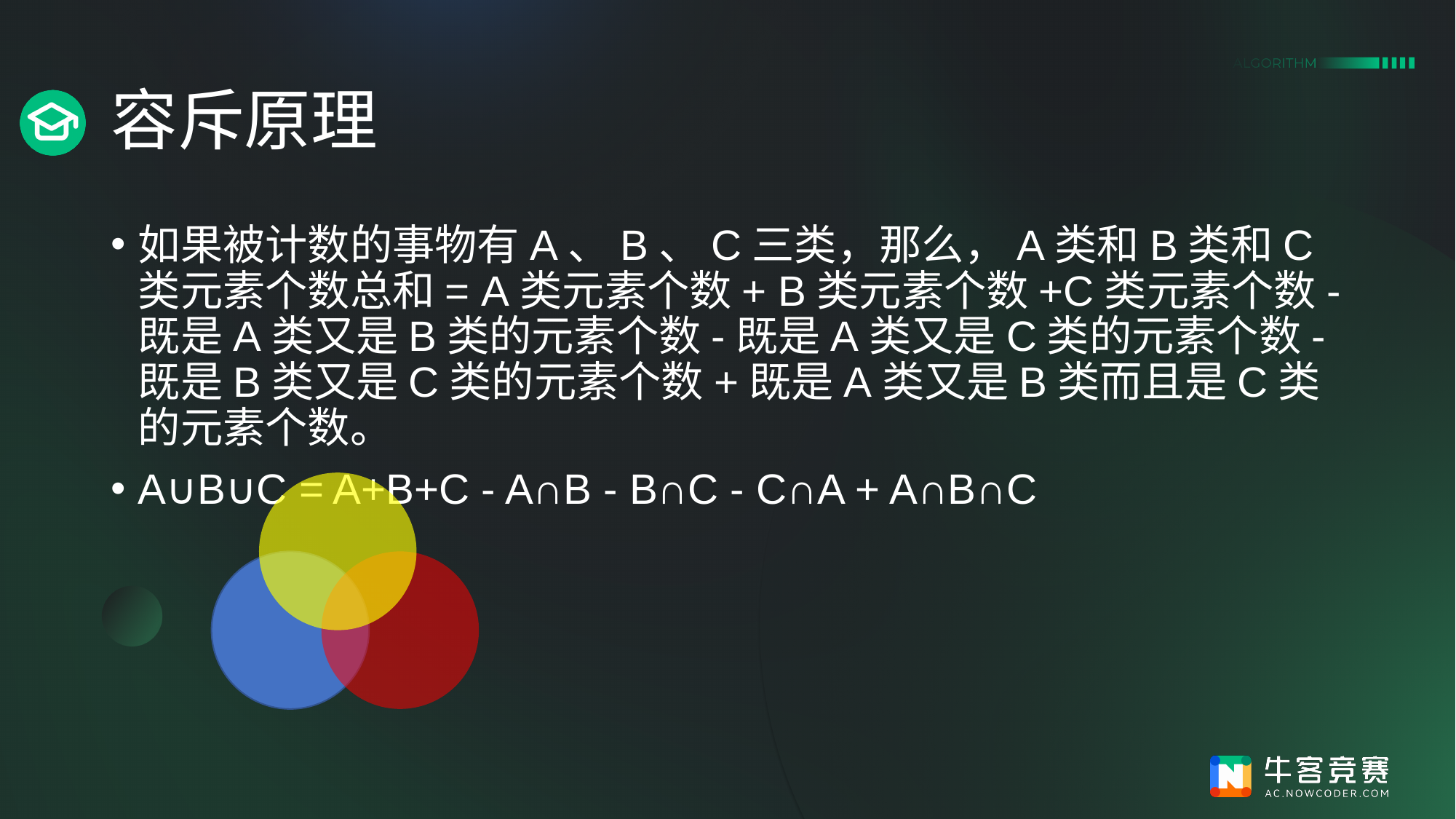

# 容斥原理
如果被计数的事物有A、B、C三类，那么，A类和B类和C类元素个数总和= A类元素个数+ B类元素个数+C类元素个数-既是A类又是B类的元素个数-既是A类又是C类的元素个数-既是B类又是C类的元素个数+既是A类又是B类而且是C类的元素个数。
A∪B∪C = A+B+C - A∩B - B∩C - C∩A + A∩B∩C